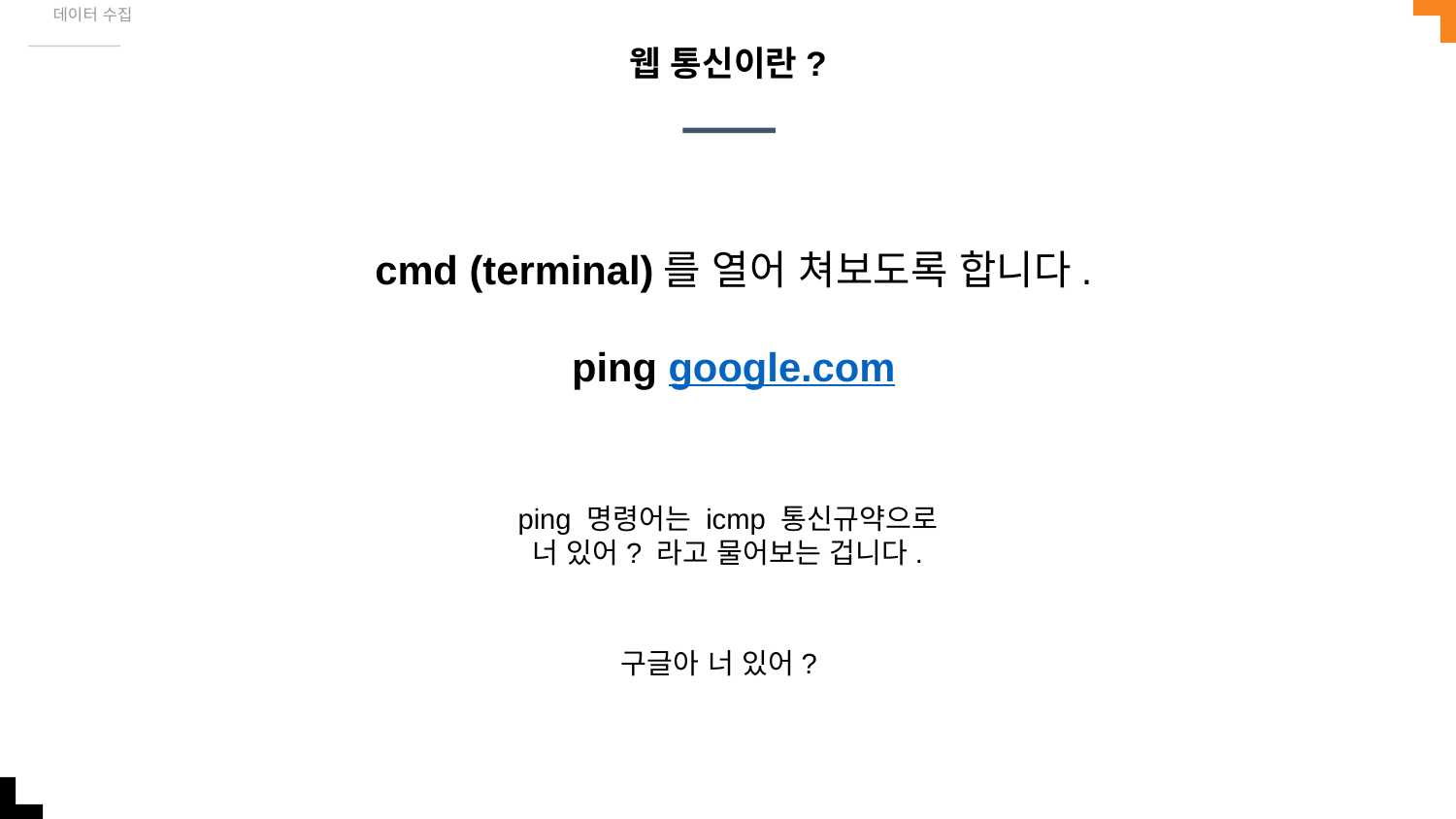

데이터 수집
# 웹 통신이란?
cmd (terminal)를 열어 쳐보도록 합니다.

ping google.com
ping 명령어는 icmp 통신규약으로
너 있어? 라고 물어보는 겁니다.
구글아 너 있어?